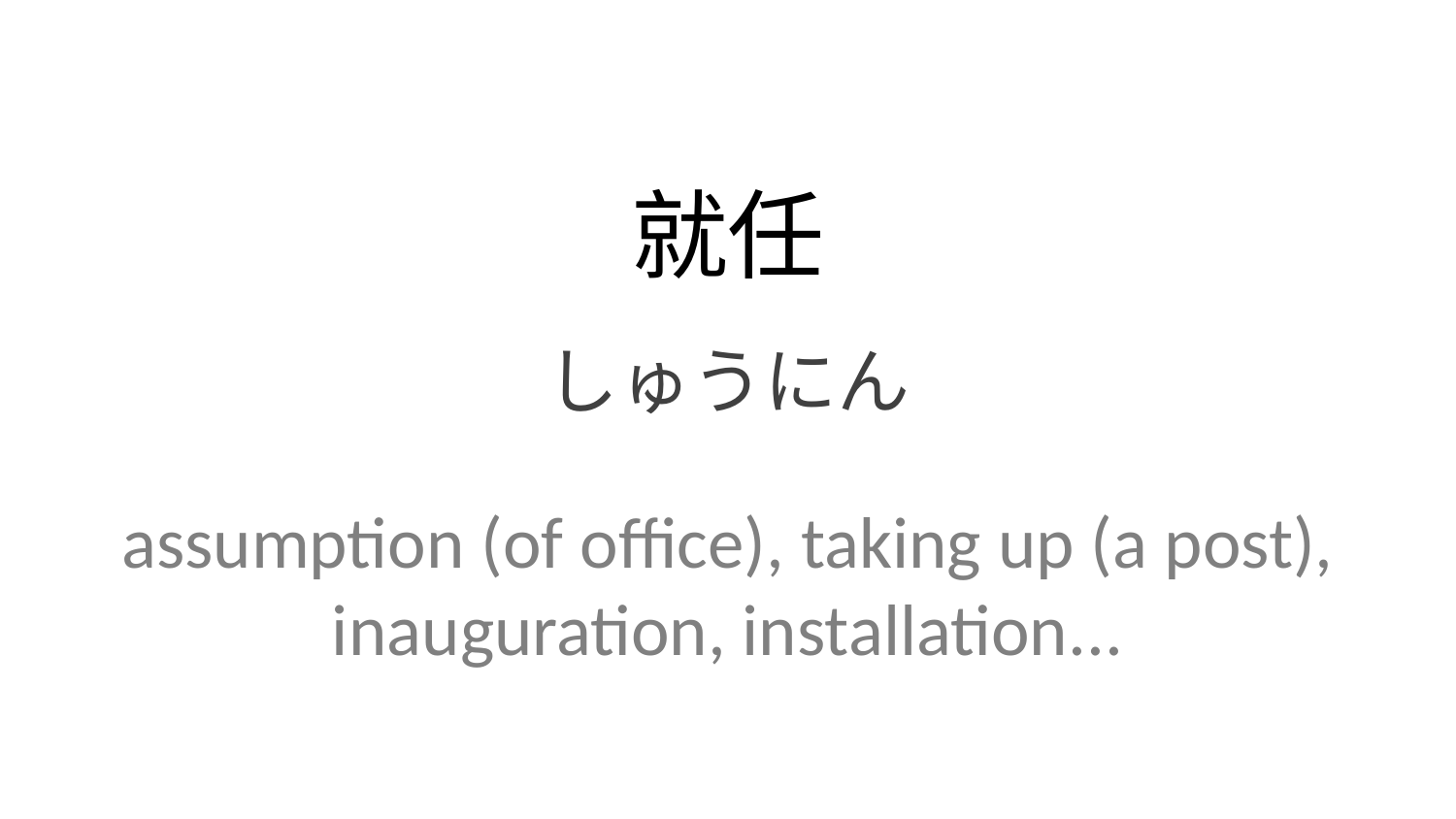

就任

しゅうにん
assumption (of office), taking up (a post), inauguration, installation...